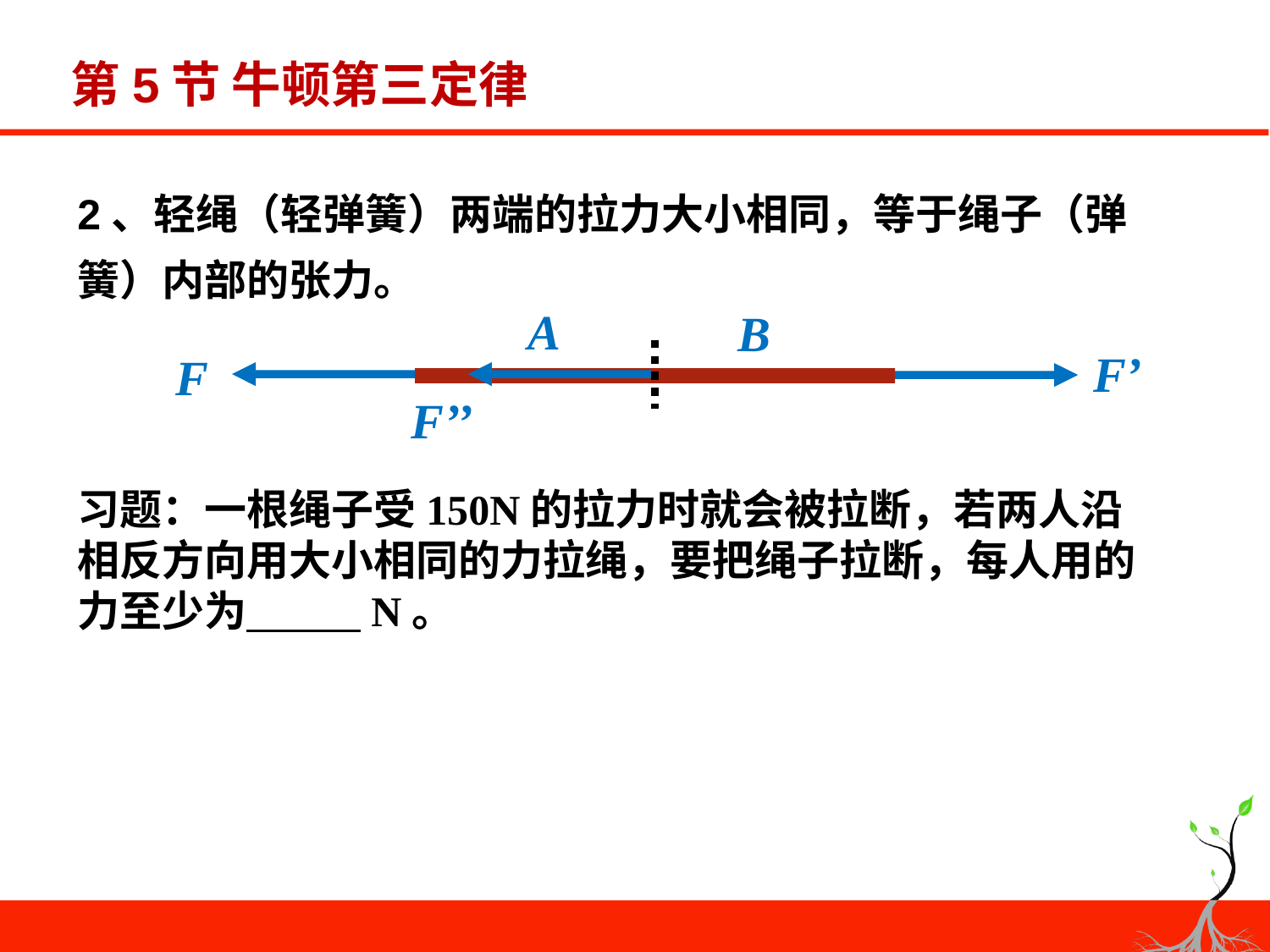

# 第5节 牛顿第三定律
2、轻绳（轻弹簧）两端的拉力大小相同，等于绳子（弹簧）内部的张力。
A
B
F’

F

F’’

习题：一根绳子受150N的拉力时就会被拉断，若两人沿相反方向用大小相同的力拉绳，要把绳子拉断，每人用的力至少为            N。